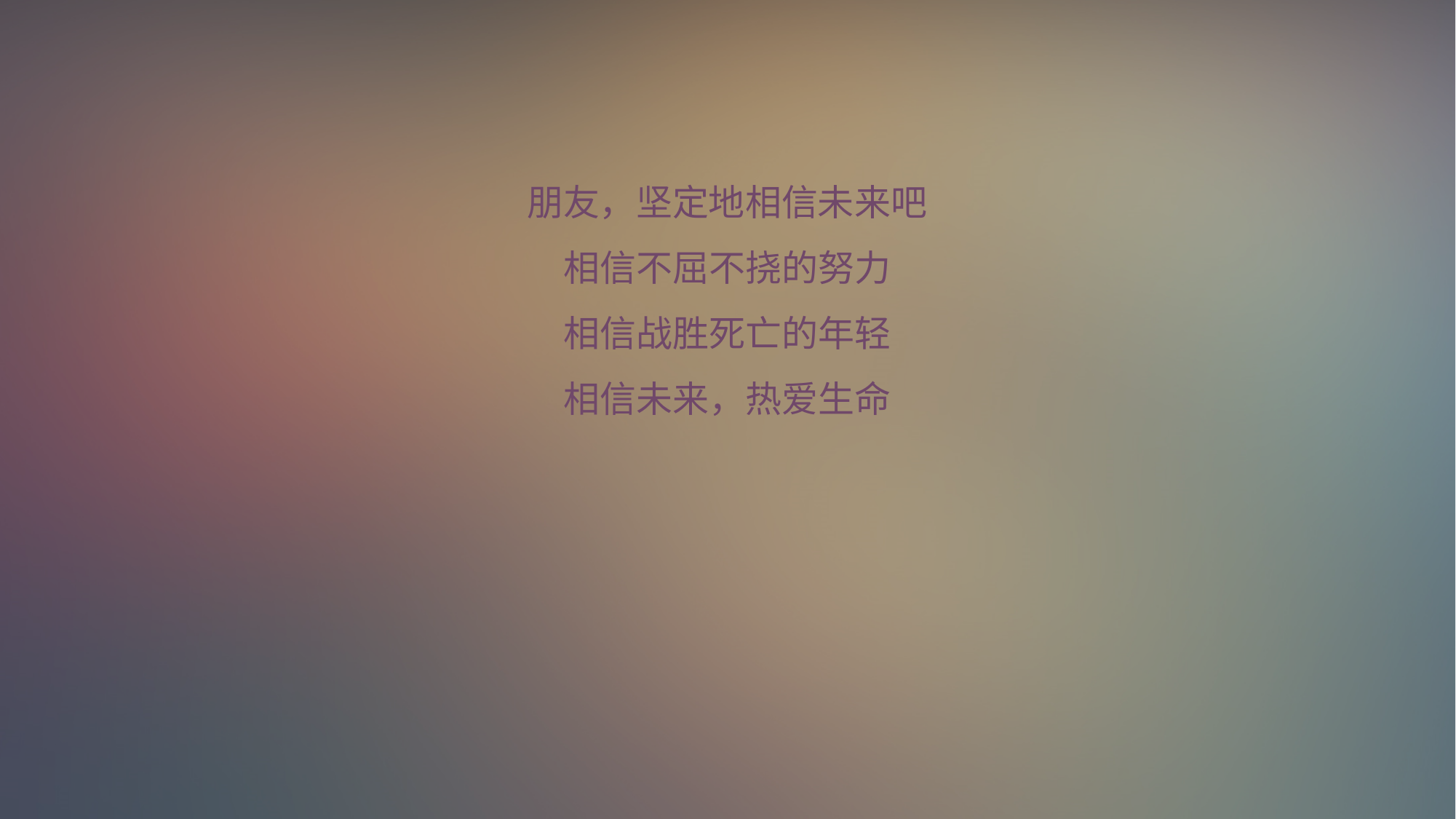

朋友，坚定地相信未来吧
相信不屈不挠的努力
相信战胜死亡的年轻
相信未来，热爱生命